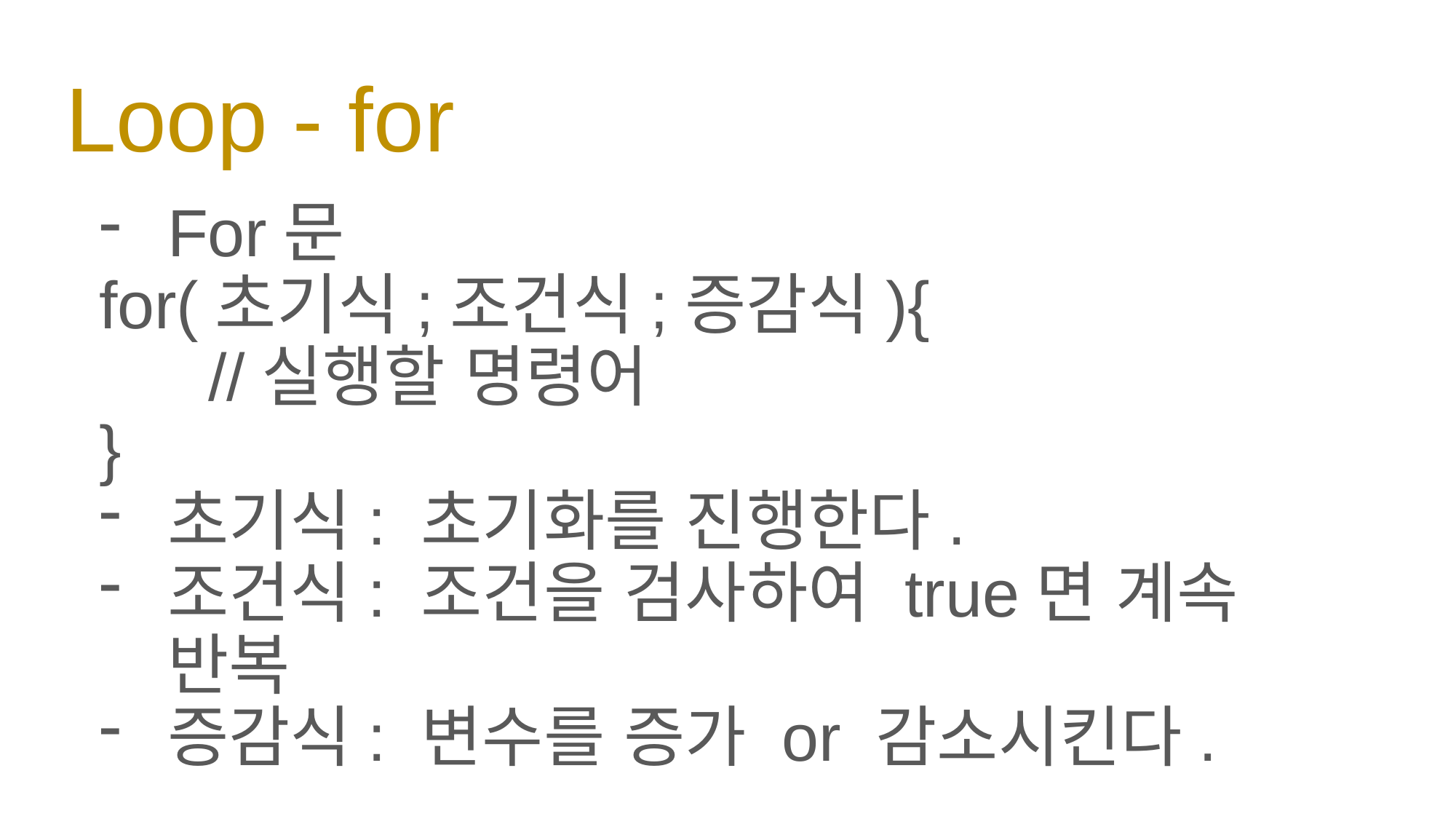

# Loop - for
For문
for(초기식;조건식;증감식){
	//실행할 명령어
}
초기식: 초기화를 진행한다.
조건식: 조건을 검사하여 true면 계속 반복
증감식: 변수를 증가 or 감소시킨다.